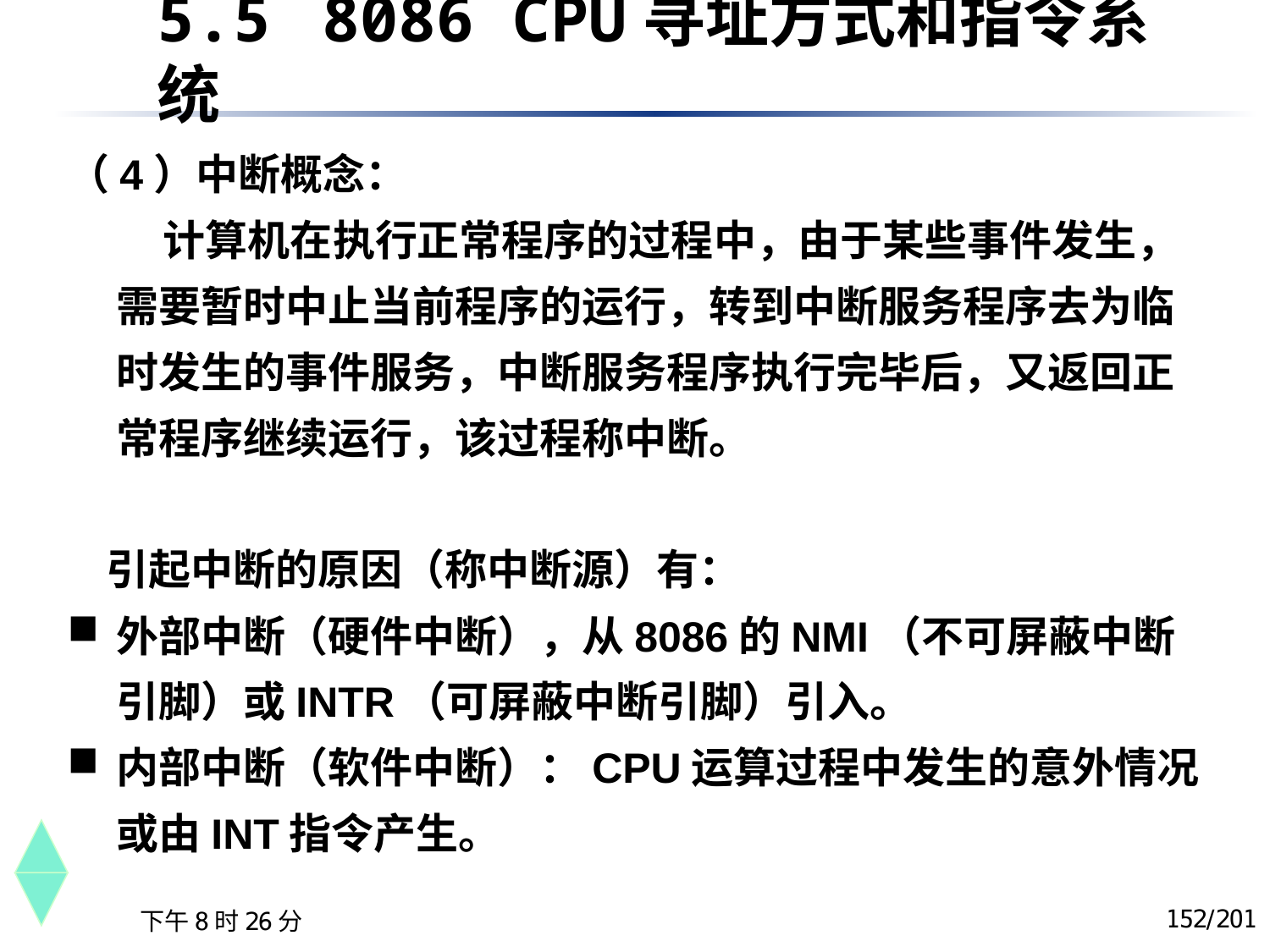

5.5	 8086 CPU寻址方式和指令系统
（4）中断概念：
         计算机在执行正常程序的过程中，由于某些事件发生，需要暂时中止当前程序的运行，转到中断服务程序去为临时发生的事件服务，中断服务程序执行完毕后，又返回正常程序继续运行，该过程称中断。

   引起中断的原因（称中断源）有：
外部中断（硬件中断），从8086的NMI（不可屏蔽中断引脚）或INTR（可屏蔽中断引脚）引入。
内部中断（软件中断）：CPU运算过程中发生的意外情况或由INT指令产生。
152/201
下午8时26分